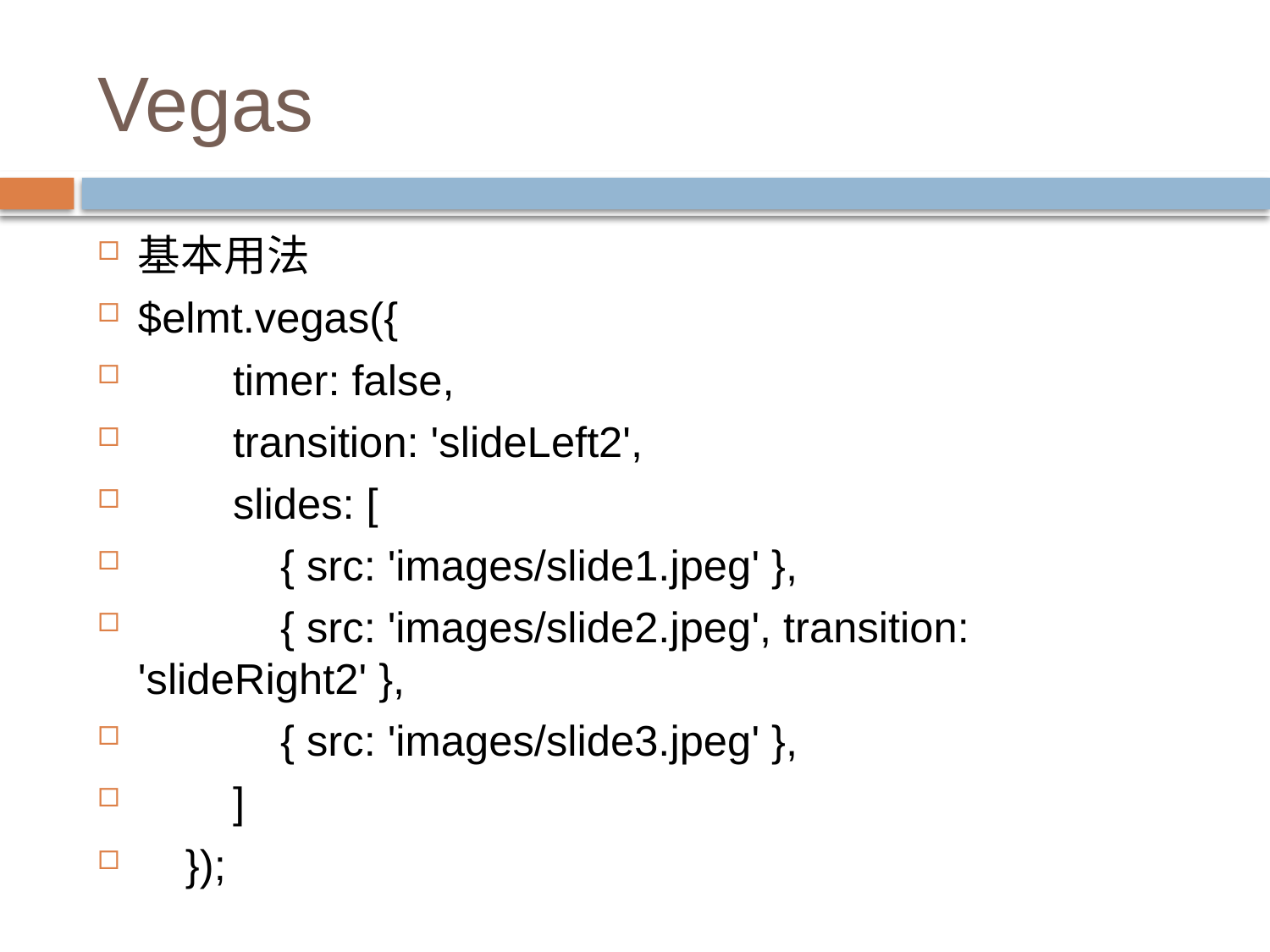

# Vegas
基本用法
$elmt.vegas({
        timer: false,
        transition: 'slideLeft2',
        slides: [
            { src: 'images/slide1.jpeg' },
            { src: 'images/slide2.jpeg', transition: 'slideRight2' },
            { src: 'images/slide3.jpeg' },
        ]
    });